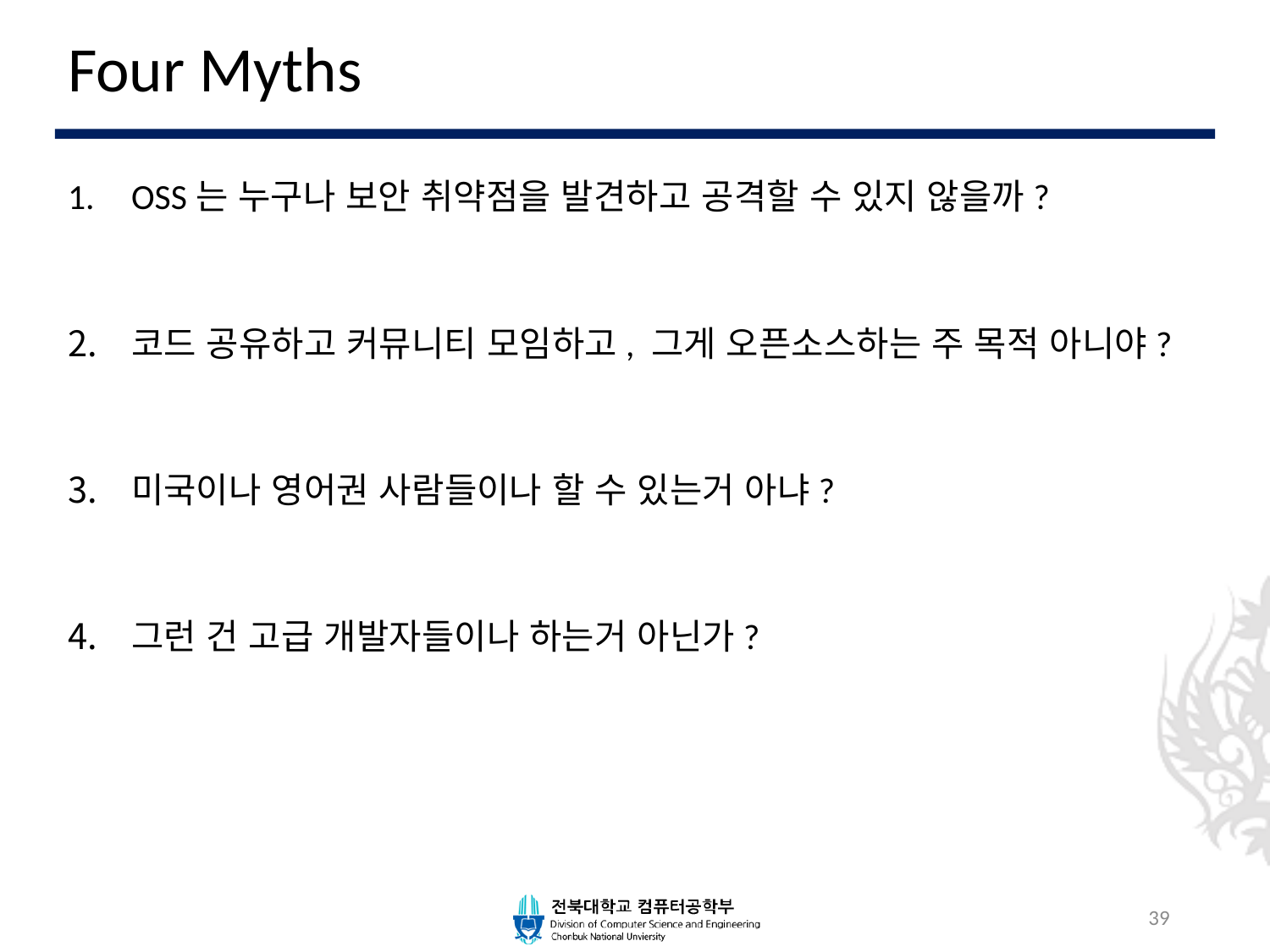

# Four Myths
OSS는 누구나 보안 취약점을 발견하고 공격할 수 있지 않을까?

코드 공유하고 커뮤니티 모임하고, 그게 오픈소스하는 주 목적 아니야?

미국이나 영어권 사람들이나 할 수 있는거 아냐?

그런 건 고급 개발자들이나 하는거 아닌가?

39